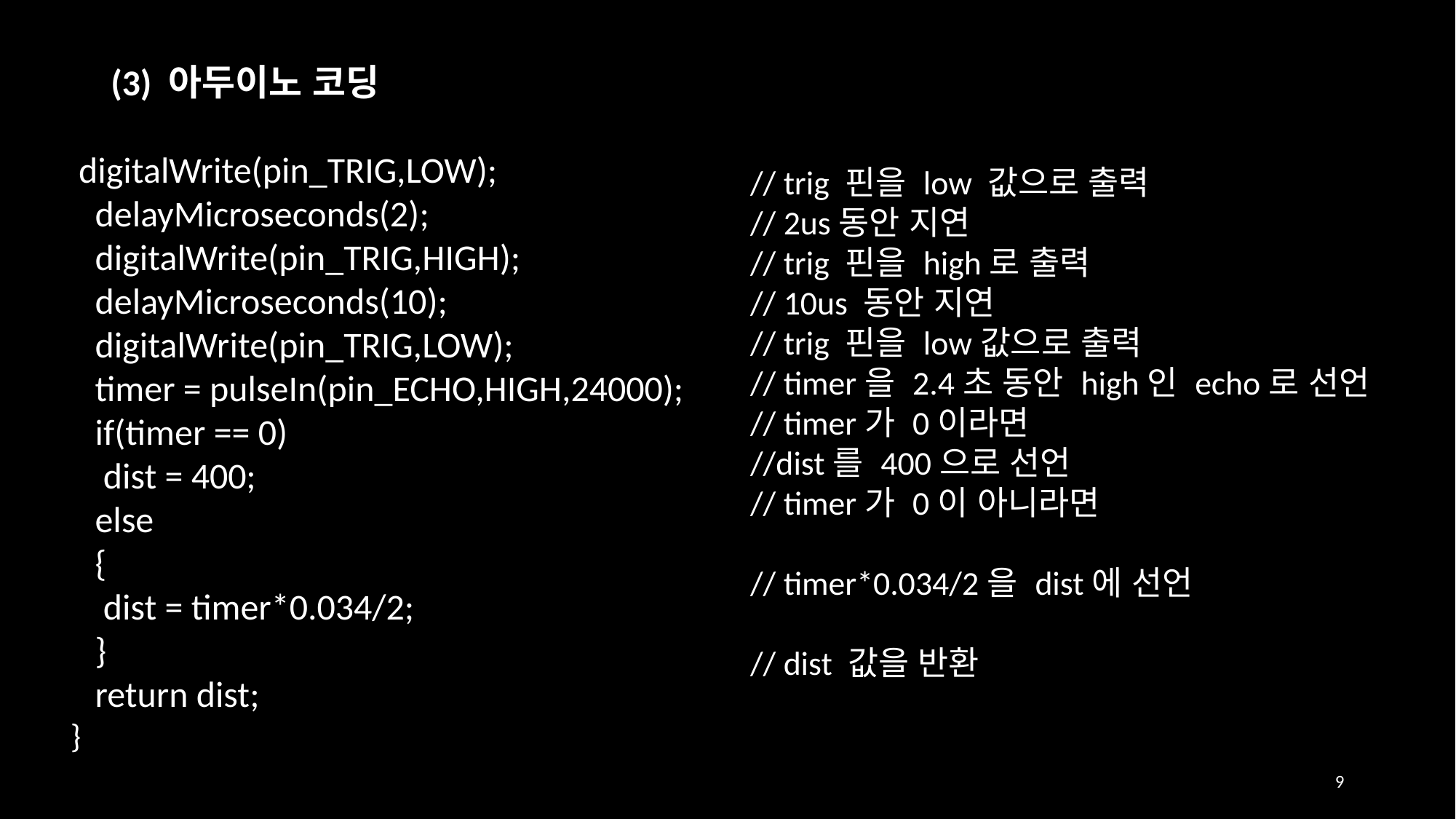

(3) 아두이노 코딩
 digitalWrite(pin_TRIG,LOW);
   delayMicroseconds(2);
   digitalWrite(pin_TRIG,HIGH);
   delayMicroseconds(10);
   digitalWrite(pin_TRIG,LOW);
   timer = pulseIn(pin_ECHO,HIGH,24000);
   if(timer == 0)
    dist = 400;
   else
   {
    dist = timer*0.034/2;
   }
   return dist;
}
// trig 핀을 low 값으로 출력
// 2us동안 지연
// trig 핀을 high로 출력
// 10us 동안 지연
// trig 핀을 low값으로 출력
// timer을 2.4초 동안 high인 echo로 선언
// timer가 0이라면
//dist를 400으로 선언
// timer가 0이 아니라면

// timer*0.034/2을 dist에 선언

// dist 값을 반환
9